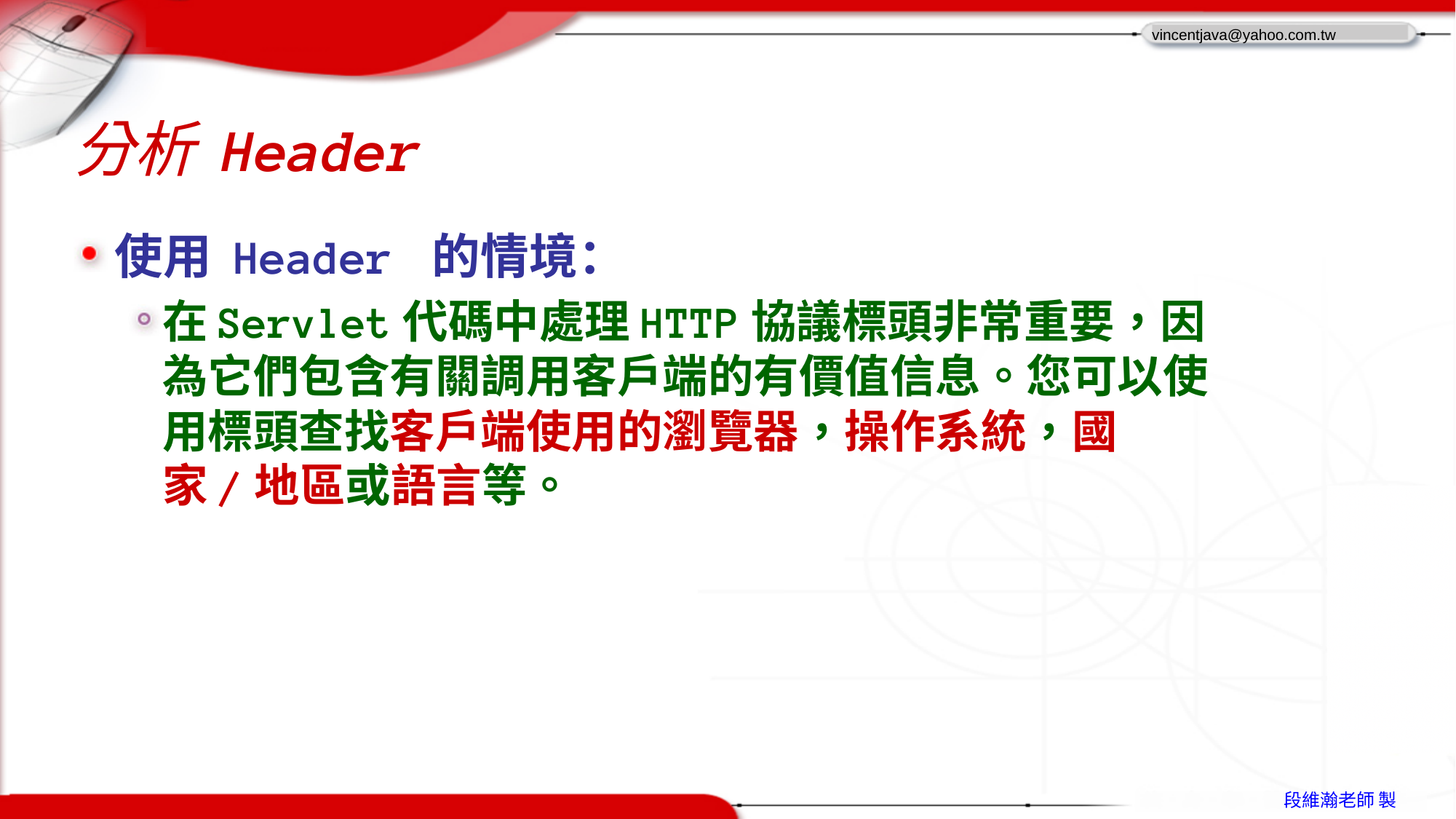

# 分析 Header
使用 Header 的情境：
在Servlet代碼中處理HTTP協議標頭非常重要，因為它們包含有關調用客戶端的有價值信息。您可以使用標頭查找客戶端使用的瀏覽器，操作系統，國家/地區或語言等。